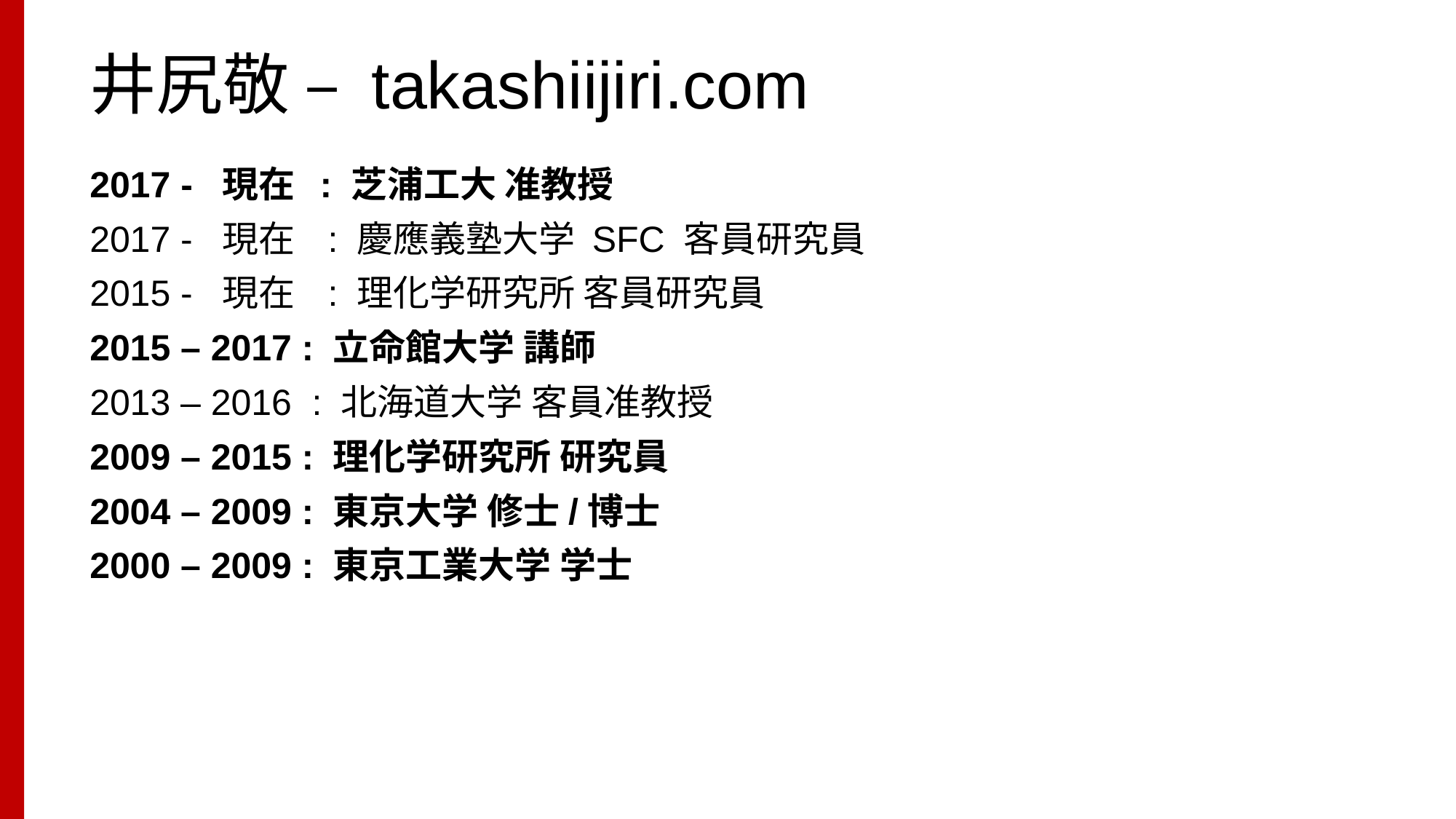

# 井尻敬 – takashiijiri.com
2017 -  現在  : 芝浦工大 准教授
2017 -  現在   : 慶應義塾大学 SFC 客員研究員
2015 -  現在   : 理化学研究所 客員研究員
2015 – 2017 : 立命館大学 講師
2013 – 2016  : 北海道大学 客員准教授
2009 – 2015 : 理化学研究所 研究員
2004 – 2009 : 東京大学 修士/博士
2000 – 2009 : 東京工業大学 学士